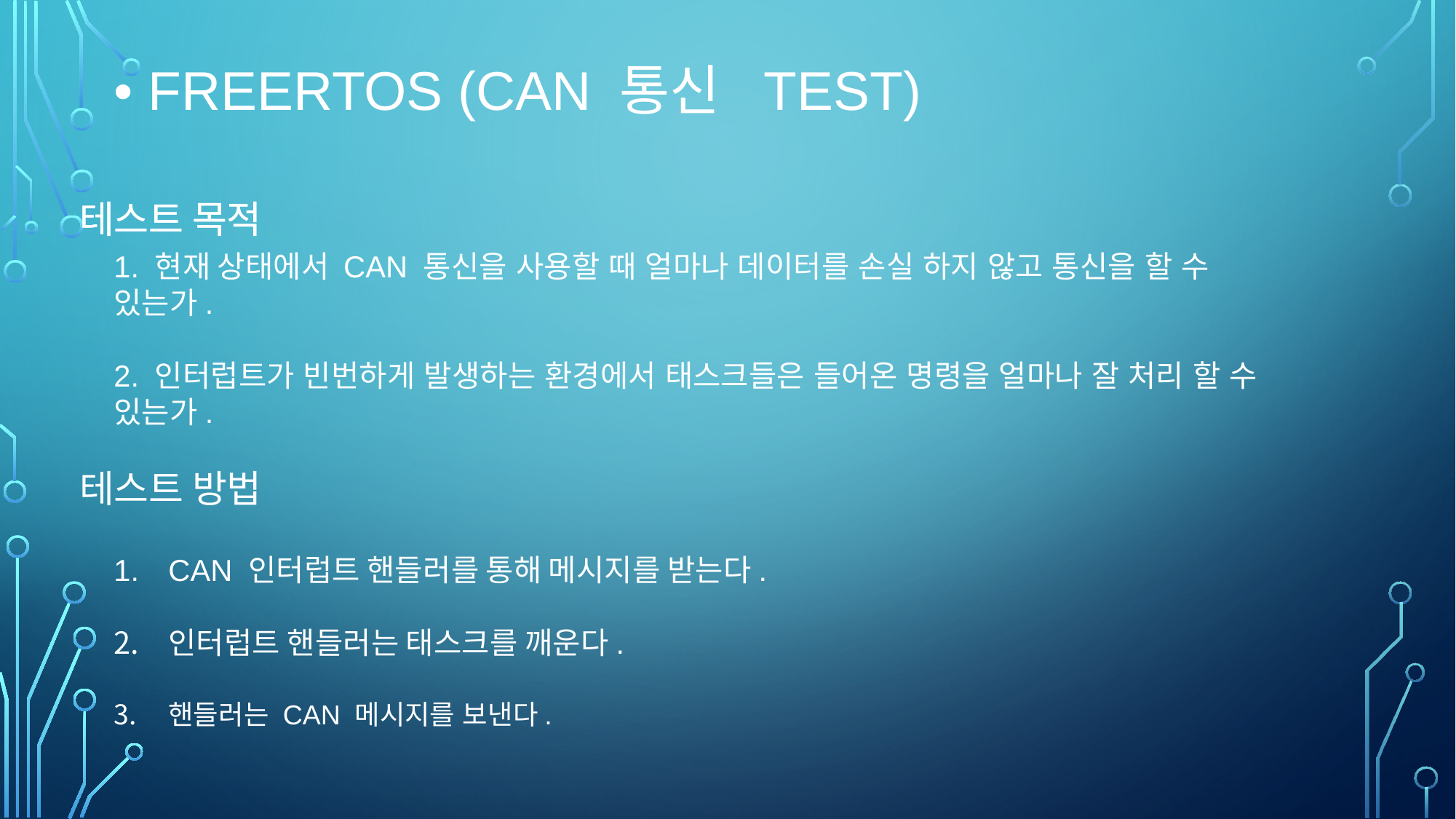

• FREERTOS (CAN 통신  TEST)
테스트 목적
테스트 목적
1. 현재 상태에서 CAN 통신을 사용할 때 얼마나 데이터를 손실 하지 않고 통신을 할 수 있는가.

2. 인터럽트가 빈번하게 발생하는 환경에서 태스크들은 들어온 명령을 얼마나 잘 처리 할 수 있는가.

테스트 방법
CAN 인터럽트 핸들러를 통해 메시지를 받는다.

인터럽트 핸들러는 태스크를 깨운다.

핸들러는 CAN 메시지를 보낸다.